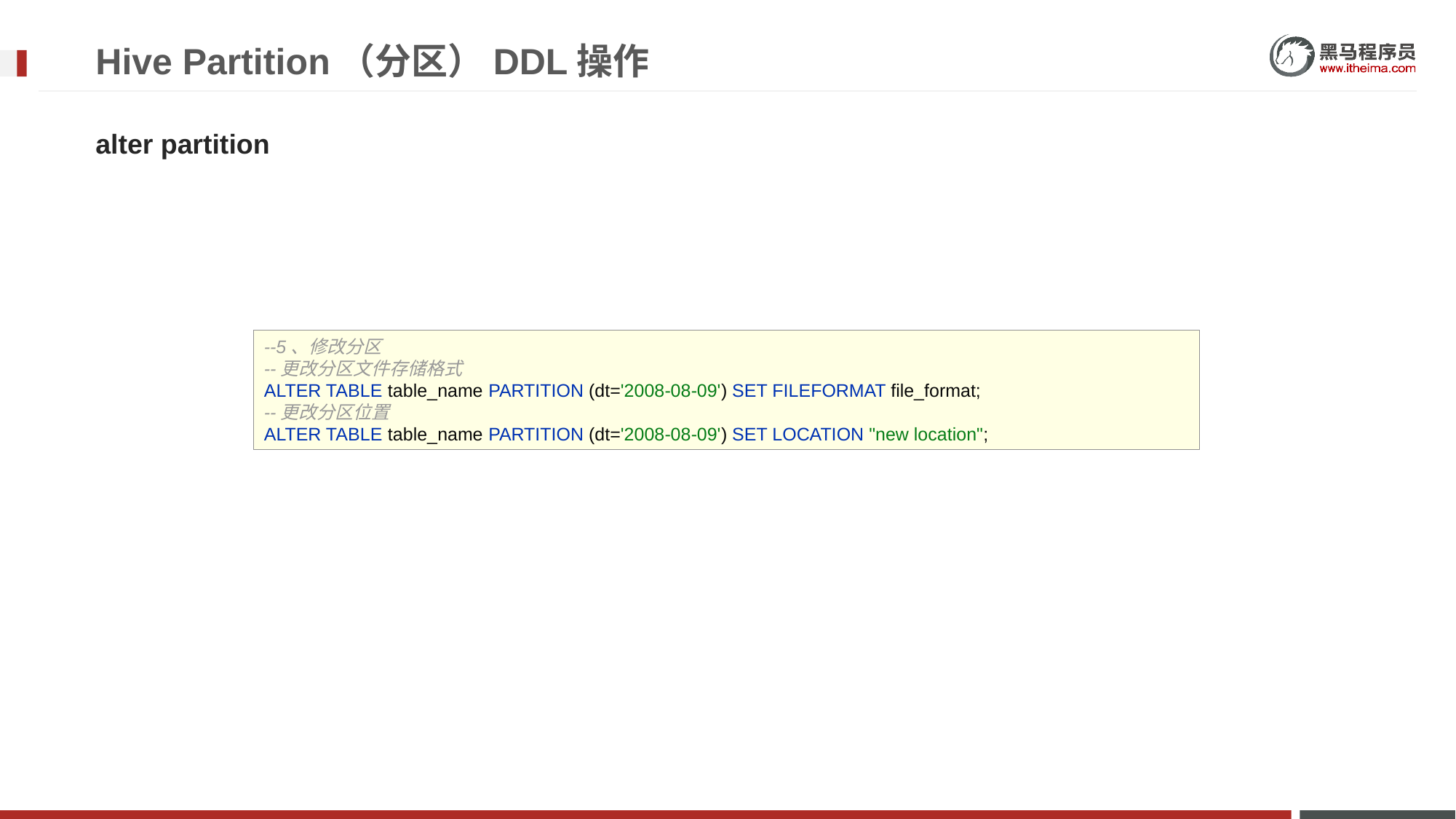

# Hive Partition（分区）DDL操作
alter partition
--5、修改分区
--更改分区文件存储格式
ALTER TABLE table_name PARTITION (dt='2008-08-09') SET FILEFORMAT file_format;
--更改分区位置
ALTER TABLE table_name PARTITION (dt='2008-08-09') SET LOCATION "new location";